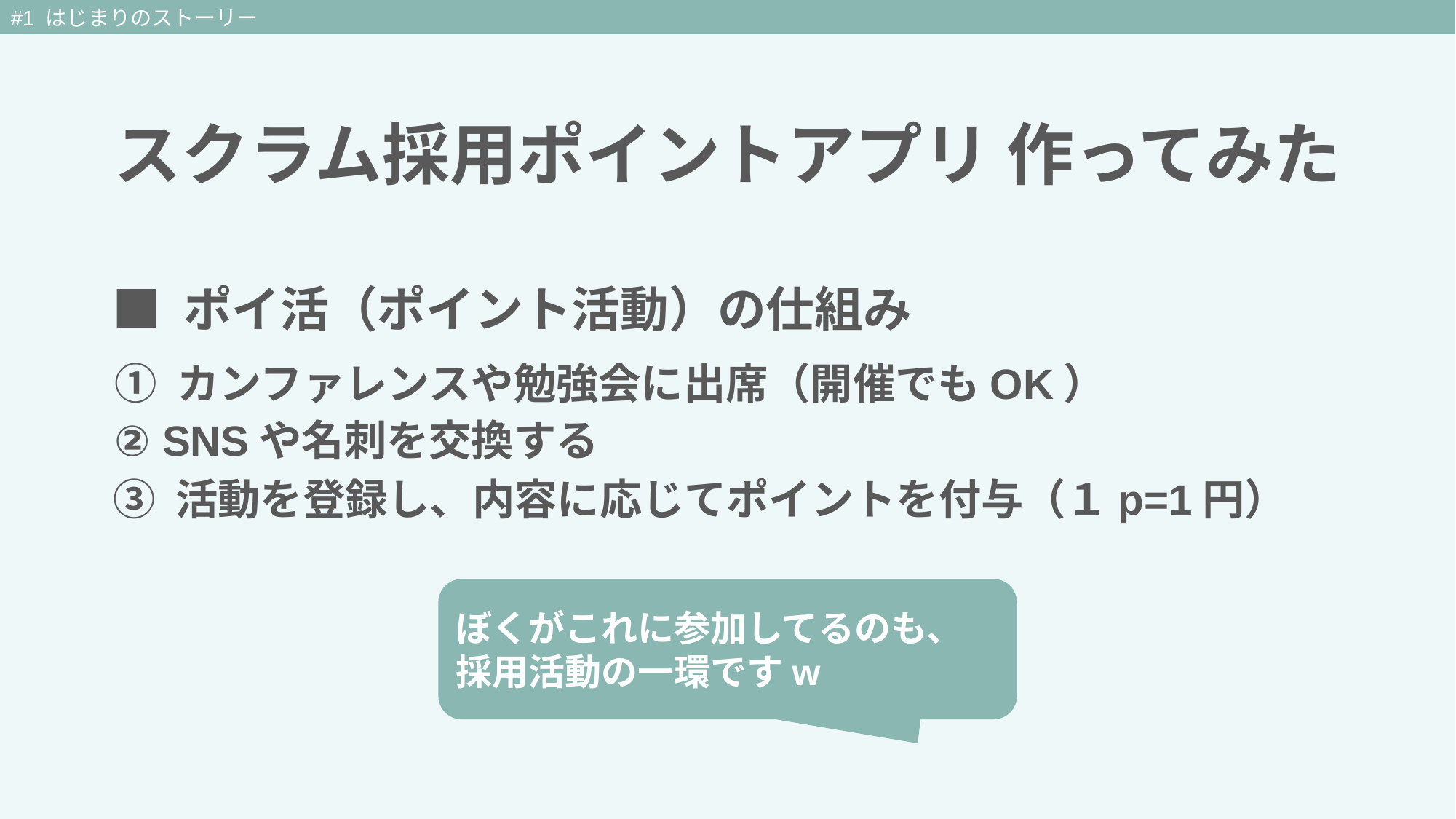

#1 はじまりのストーリー
# スクラム採用ポイントアプリ 作ってみた
■ ポイ活（ポイント活動）の仕組み
① カンファレンスや勉強会に出席（開催でもOK）
② SNSや名刺を交換する
③ 活動を登録し、内容に応じてポイントを付与（１p=1円）
ぼくがこれに参加してるのも、採用活動の一環ですw